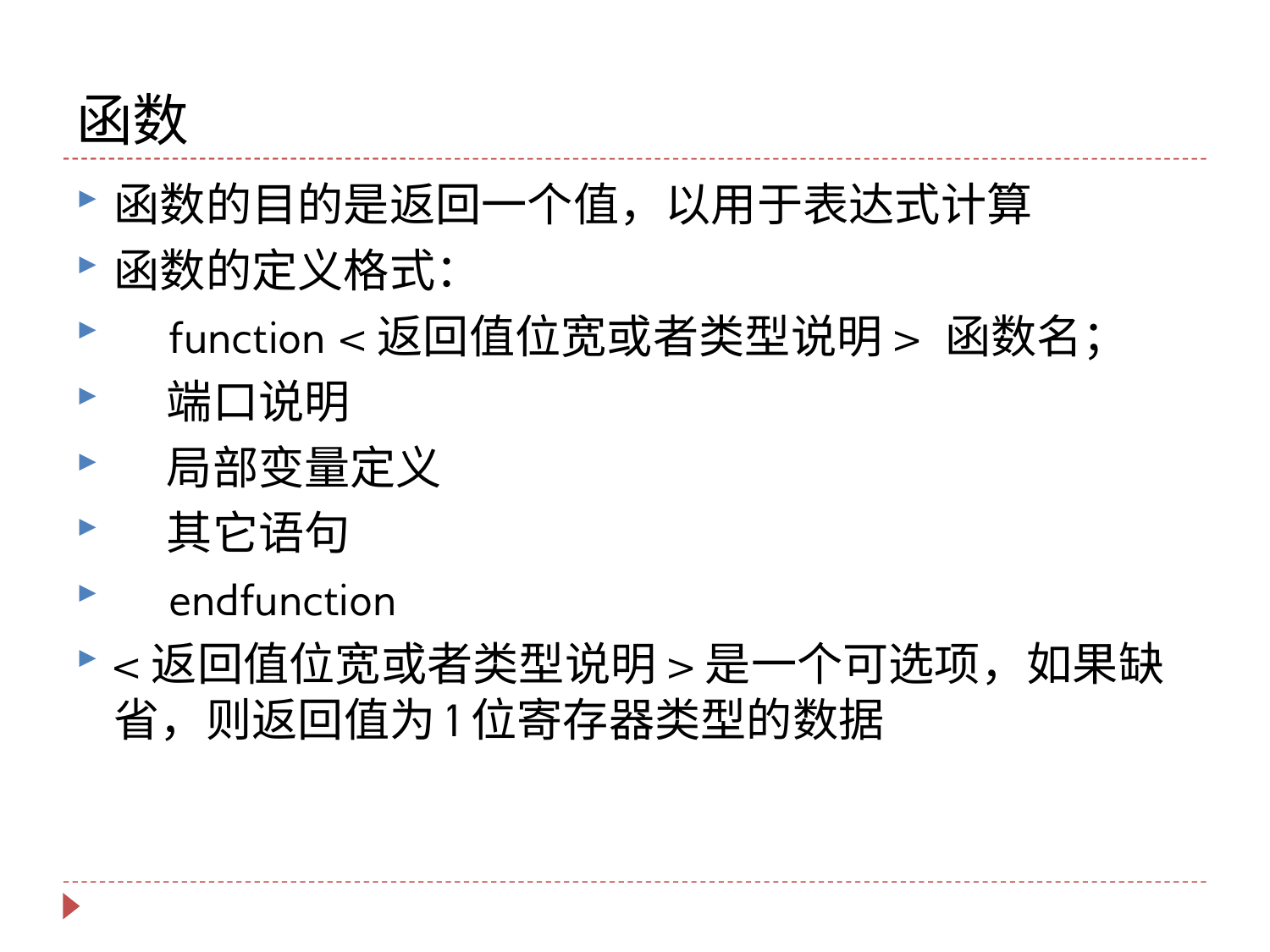

# 函数
函数的目的是返回一个值，以用于表达式计算
函数的定义格式：
    function <返回值位宽或者类型说明> 函数名；
    端口说明
    局部变量定义
    其它语句
    endfunction
<返回值位宽或者类型说明>是一个可选项，如果缺省，则返回值为1位寄存器类型的数据